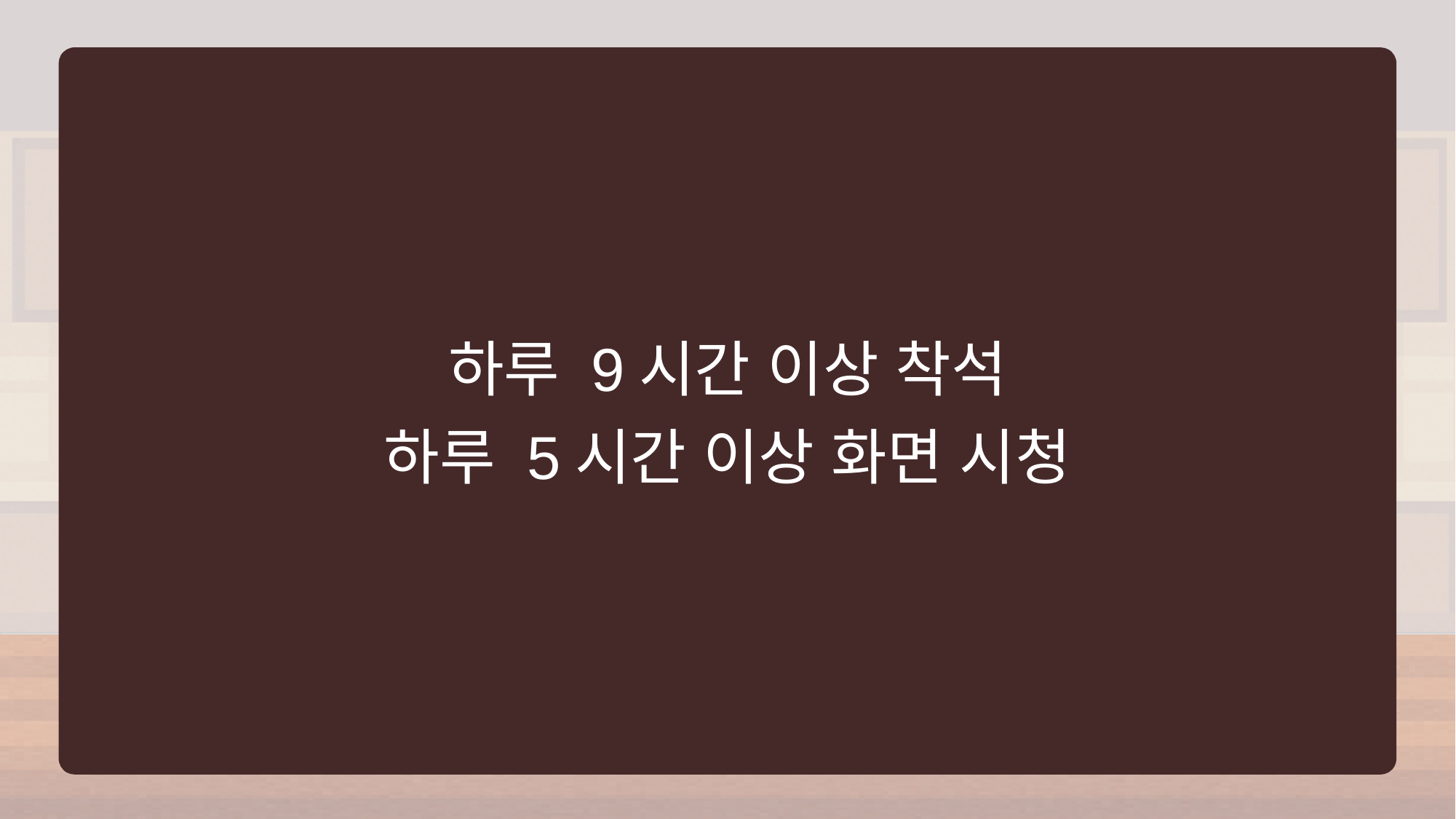

하루 9시간 이상 착석
하루 5시간 이상 화면 시청